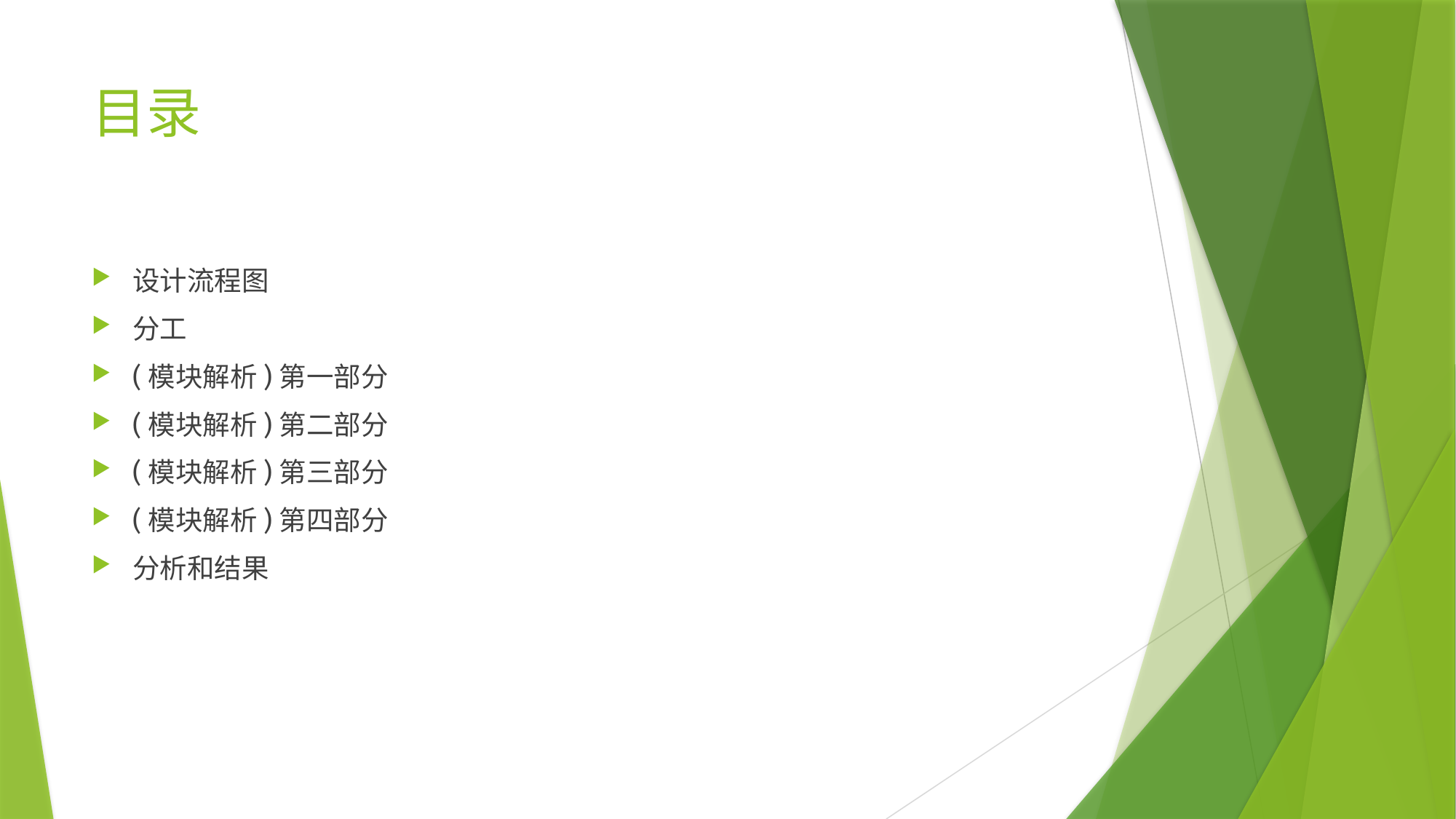

# 目录
设计流程图
分工
(模块解析)第一部分
(模块解析)第二部分
(模块解析)第三部分
(模块解析)第四部分
分析和结果